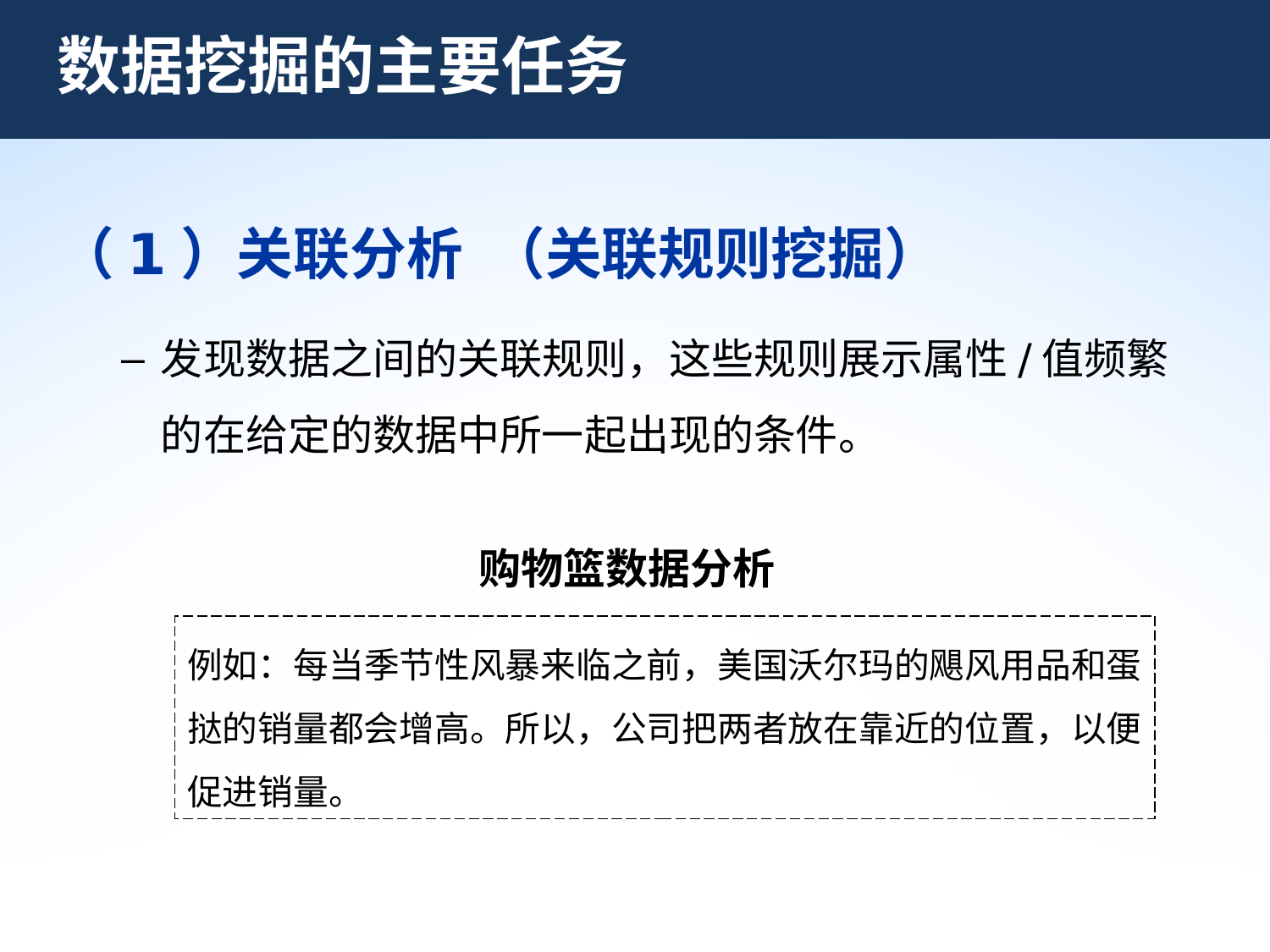

数据挖掘的主要任务
（1）关联分析  （关联规则挖掘）
发现数据之间的关联规则，这些规则展示属性/值频繁的在给定的数据中所一起出现的条件。
购物篮数据分析
例如：每当季节性风暴来临之前，美国沃尔玛的飓风用品和蛋挞的销量都会增高。所以，公司把两者放在靠近的位置，以便促进销量。